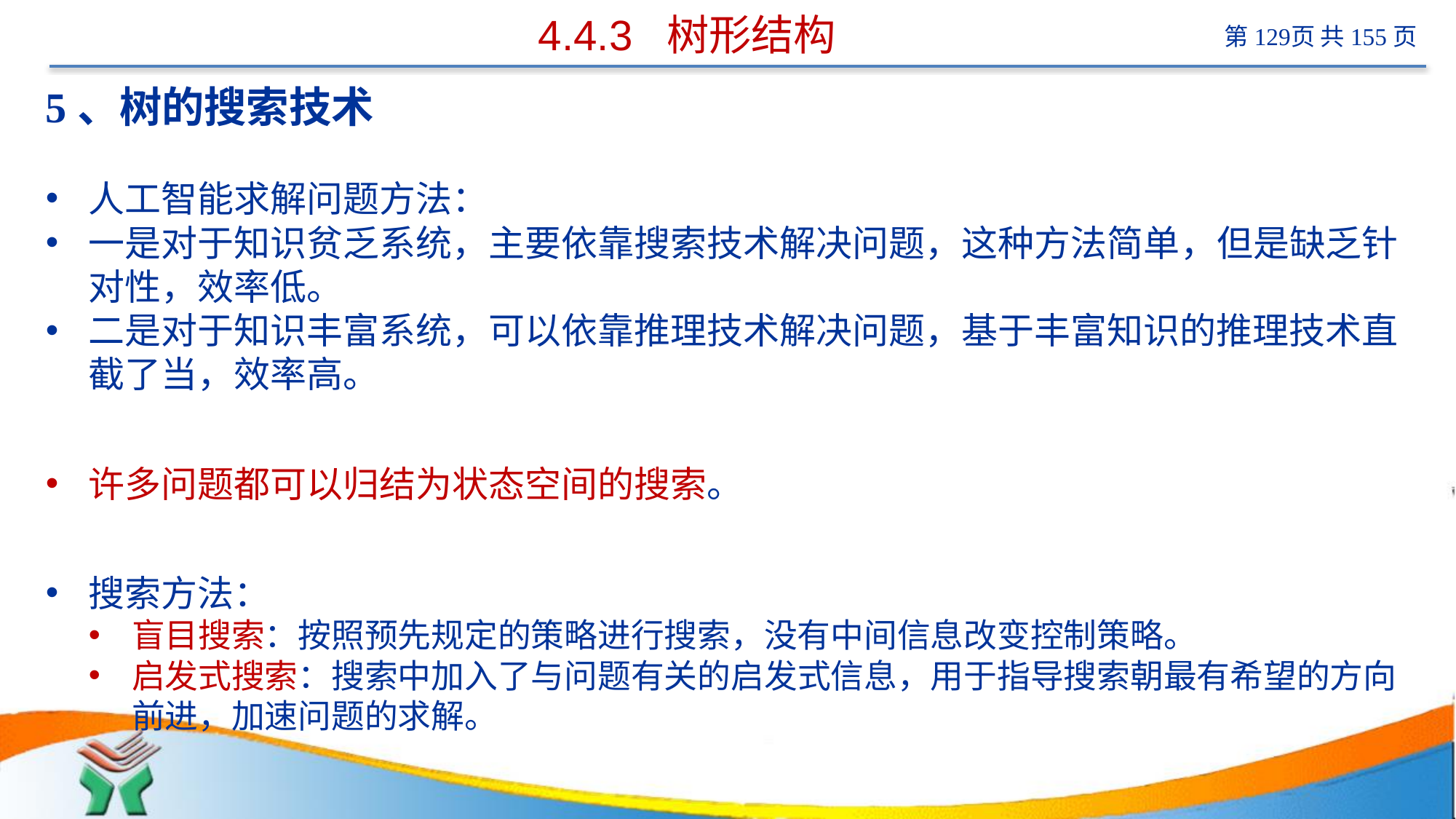

# 4.4.3  树形结构
5、树的搜索技术

人工智能求解问题方法：
一是对于知识贫乏系统，主要依靠搜索技术解决问题，这种方法简单，但是缺乏针对性，效率低。
二是对于知识丰富系统，可以依靠推理技术解决问题，基于丰富知识的推理技术直截了当，效率高。

许多问题都可以归结为状态空间的搜索。

搜索方法：
盲目搜索：按照预先规定的策略进行搜索，没有中间信息改变控制策略。
启发式搜索：搜索中加入了与问题有关的启发式信息，用于指导搜索朝最有希望的方向前进，加速问题的求解。